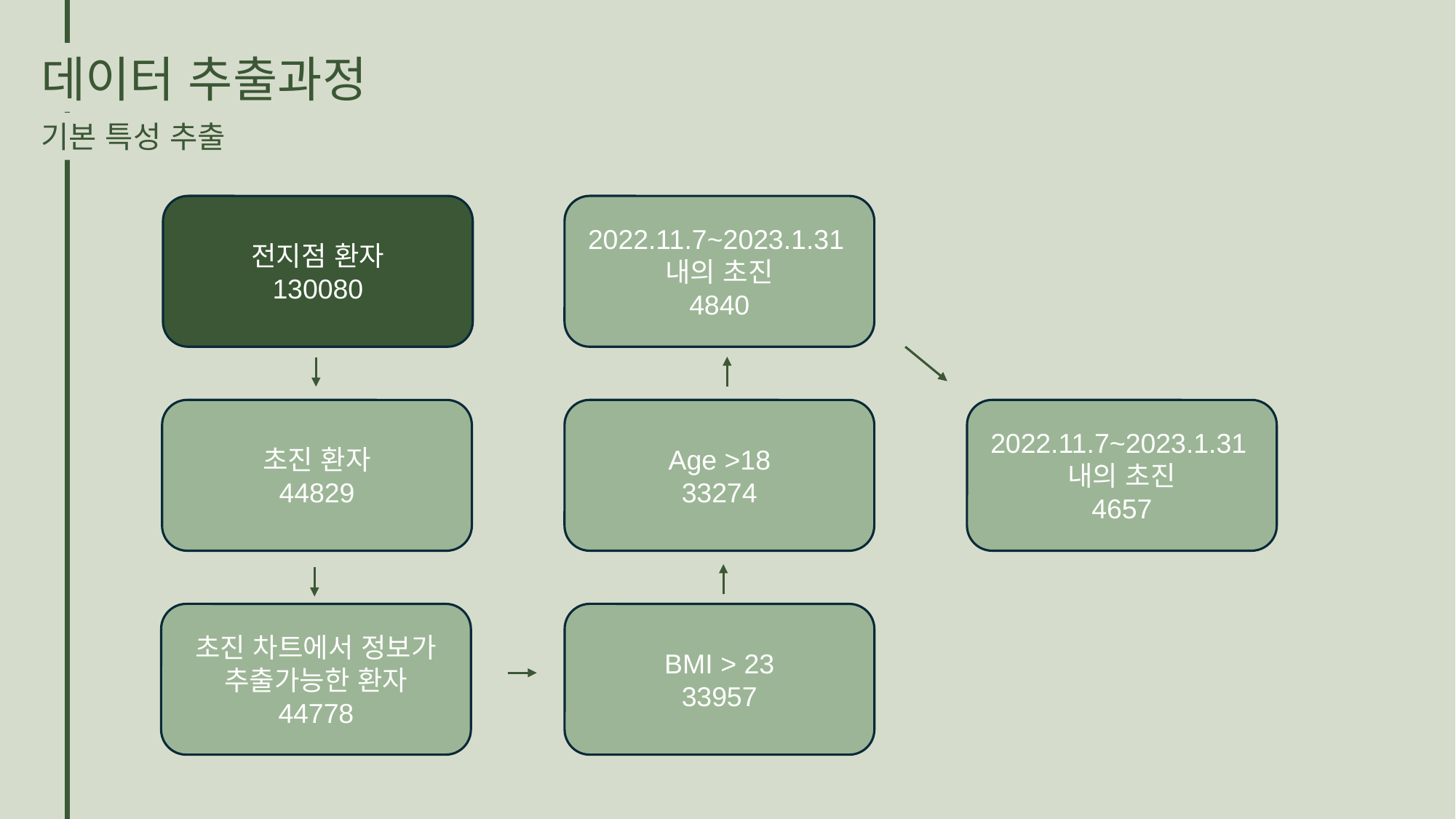

데이터 추출과정
기본 특성 추출
전지점 환자
130080
2022.11.7~2023.1.31내의 초진
4840
2022.11.7~2023.1.31내의 초진
4657
초진 환자
44829
Age >18
33274
초진 차트에서 정보가 추출가능한 환자
44778
BMI > 23
33957